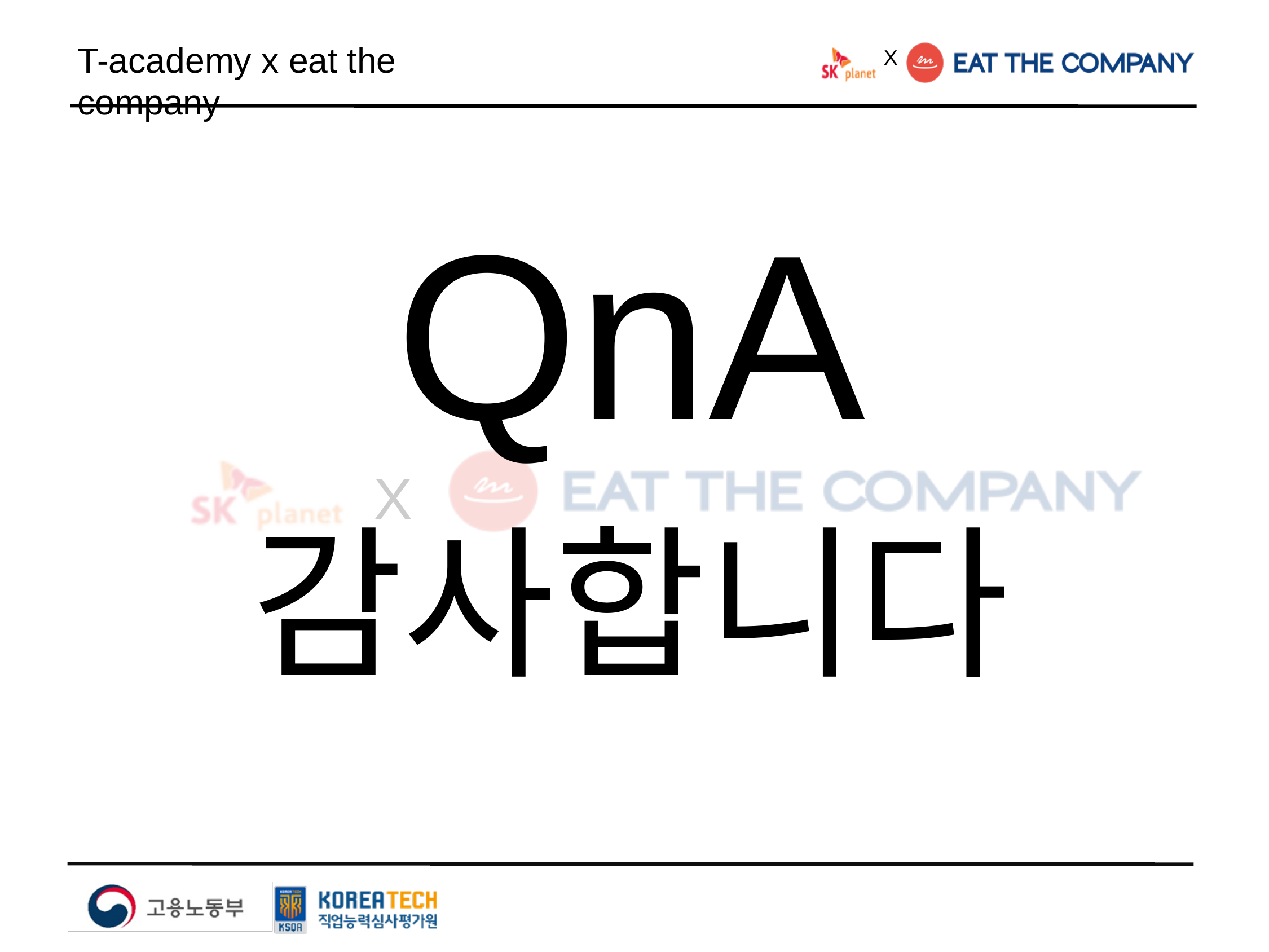

X

T-academy x eat the company

QnA
감사합니다

X